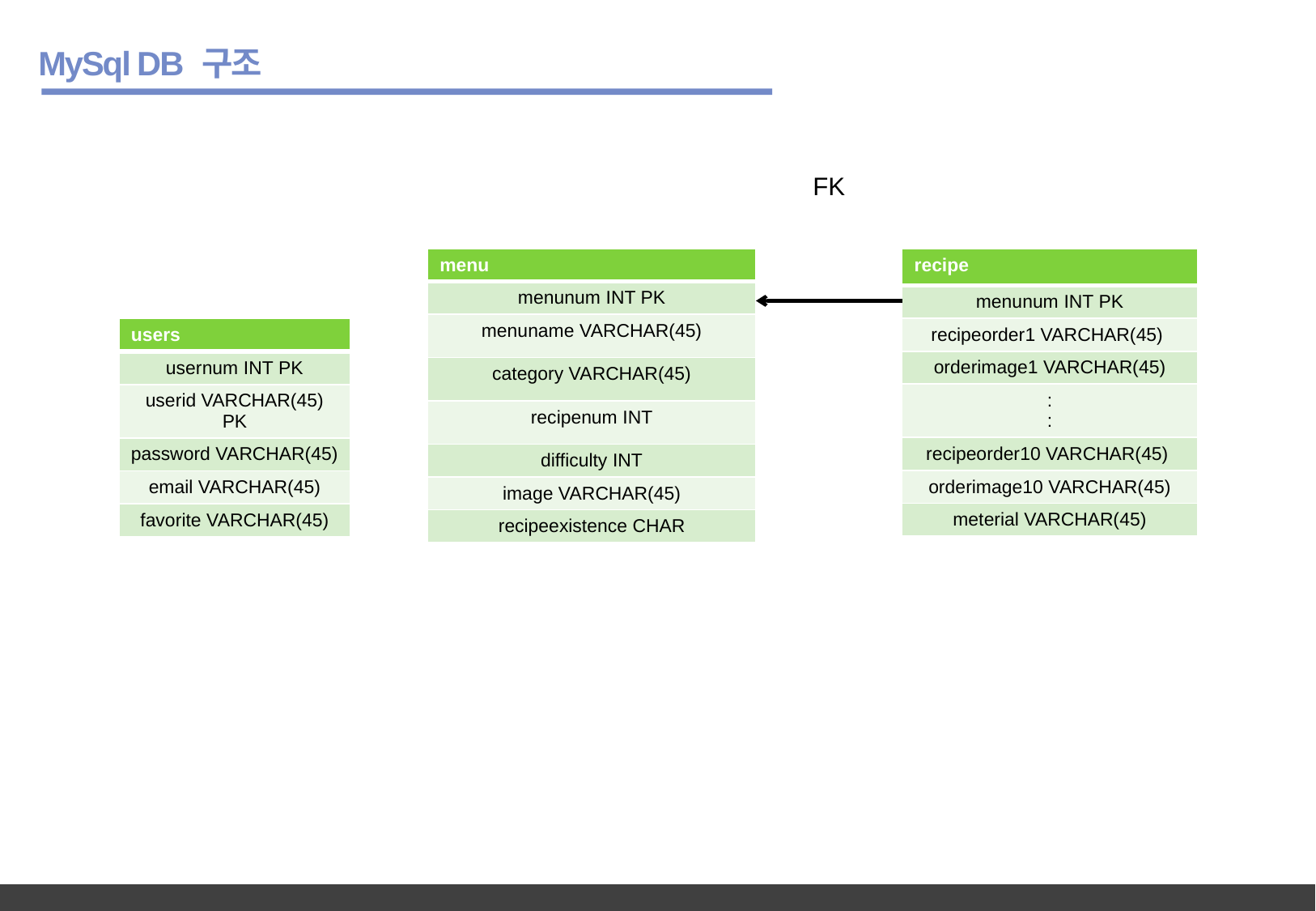

MySql DB 구조

FK
| menu |
| --- |
| menunum INT PK |
| menuname VARCHAR(45) |
| category VARCHAR(45) |
| recipenum INT |
| difficulty INT |
| image VARCHAR(45) |
| recipeexistence CHAR |
| recipe |
| --- |
| menunum INT PK |
| recipeorder1 VARCHAR(45) |
| orderimage1 VARCHAR(45) |
| : : |
| recipeorder10 VARCHAR(45) |
| orderimage10 VARCHAR(45) |
| meterial VARCHAR(45) |
| users |
| --- |
| usernum INT PK |
| userid VARCHAR(45) PK |
| password VARCHAR(45) |
| email VARCHAR(45) |
| favorite VARCHAR(45) |